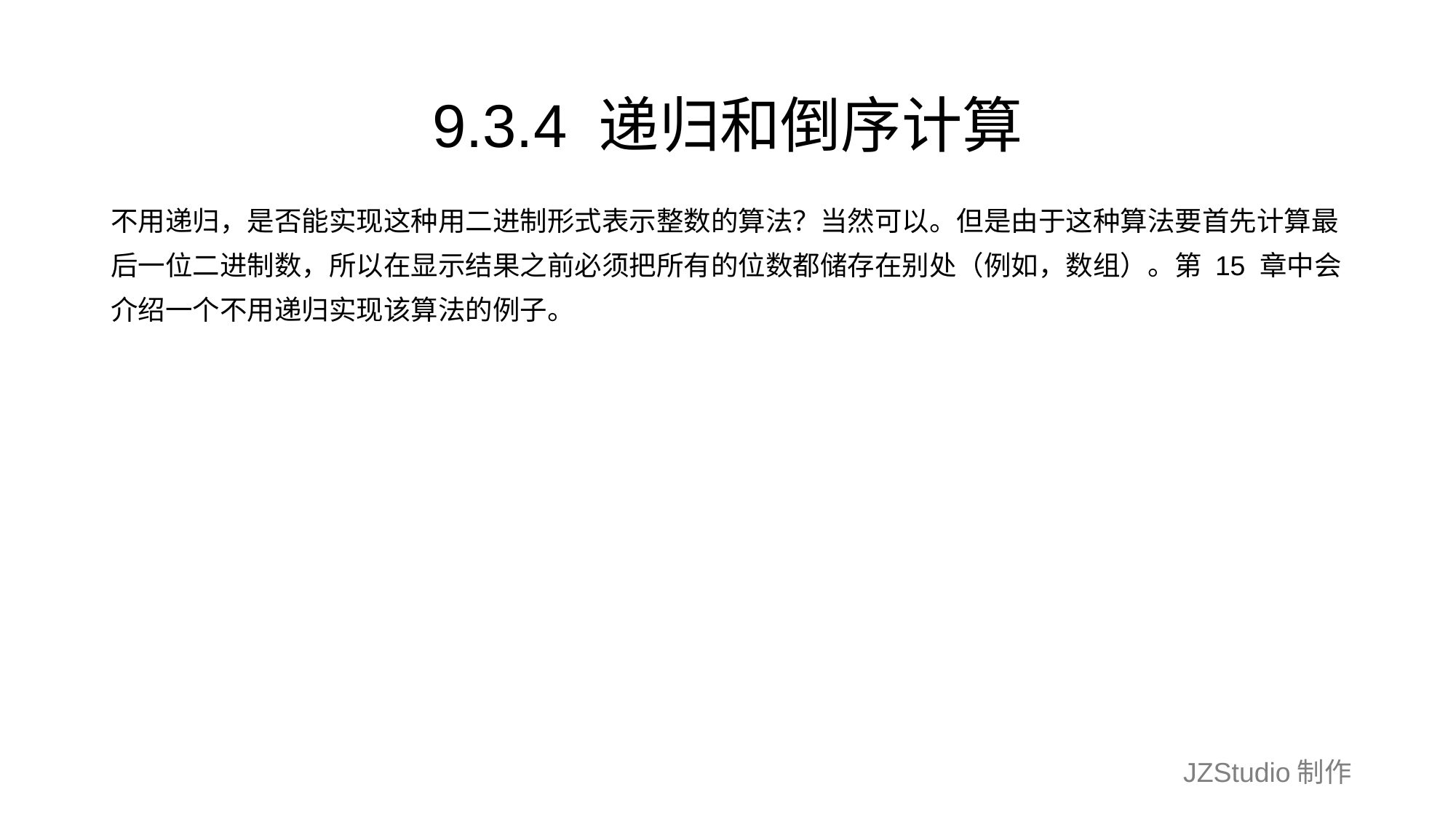

# 9.3.4 递归和倒序计算
不用递归，是否能实现这种用二进制形式表示整数的算法？当然可以。但是由于这种算法要首先计算最
后一位二进制数，所以在显示结果之前必须把所有的位数都储存在别处（例如，数组）。第 15 章中会
介绍一个不用递归实现该算法的例子。